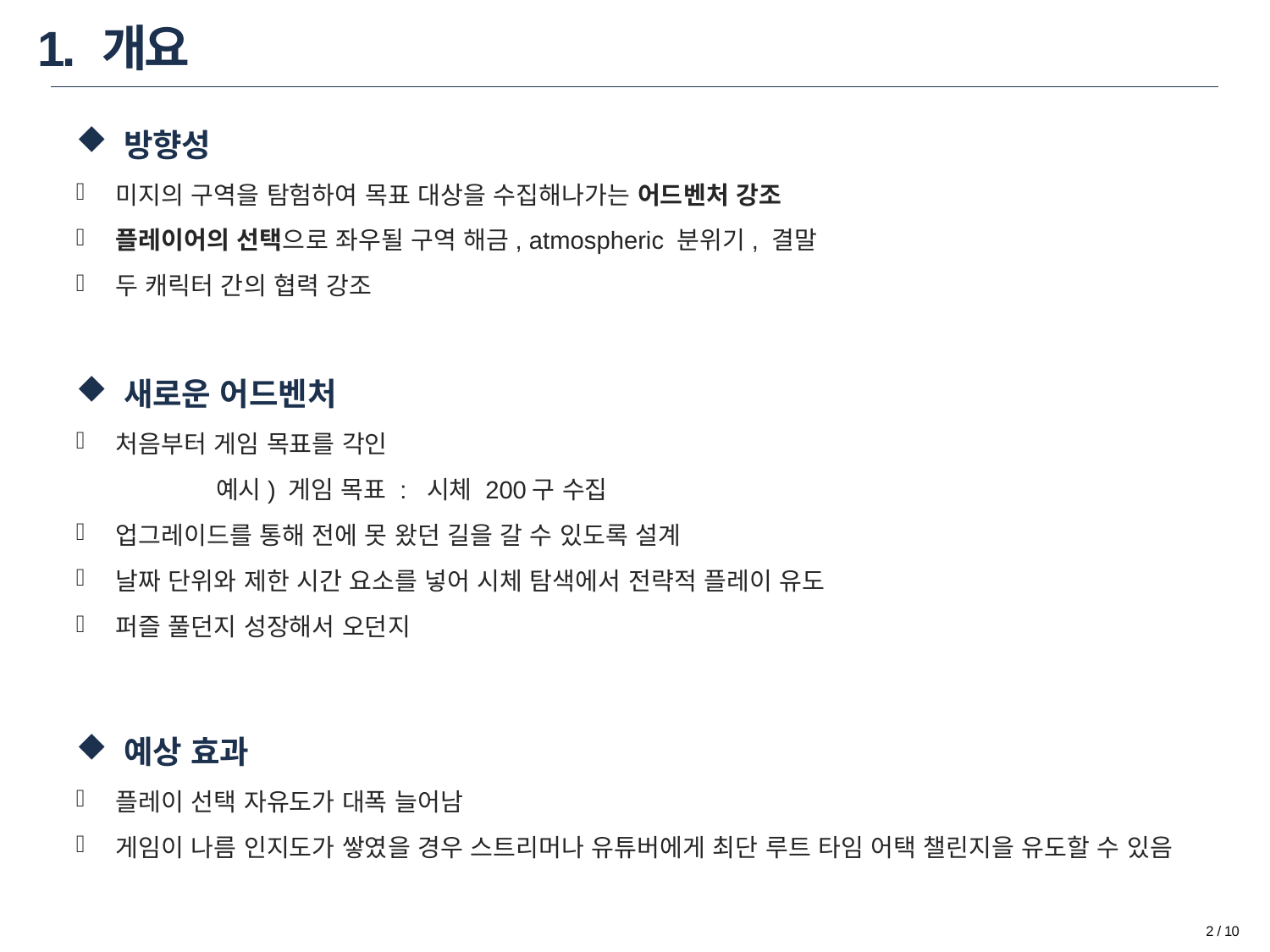

# 1. 개요
방향성
미지의 구역을 탐험하여 목표 대상을 수집해나가는 어드벤처 강조
플레이어의 선택으로 좌우될 구역 해금, atmospheric 분위기, 결말
두 캐릭터 간의 협력 강조
새로운 어드벤처
처음부터 게임 목표를 각인
	 예시) 게임 목표 :  시체 200구 수집
업그레이드를 통해 전에 못 왔던 길을 갈 수 있도록 설계
날짜 단위와 제한 시간 요소를 넣어 시체 탐색에서 전략적 플레이 유도
퍼즐 풀던지 성장해서 오던지
예상 효과
플레이 선택 자유도가 대폭 늘어남
게임이 나름 인지도가 쌓였을 경우 스트리머나 유튜버에게 최단 루트 타임 어택 챌린지을 유도할 수 있음
2 / 10